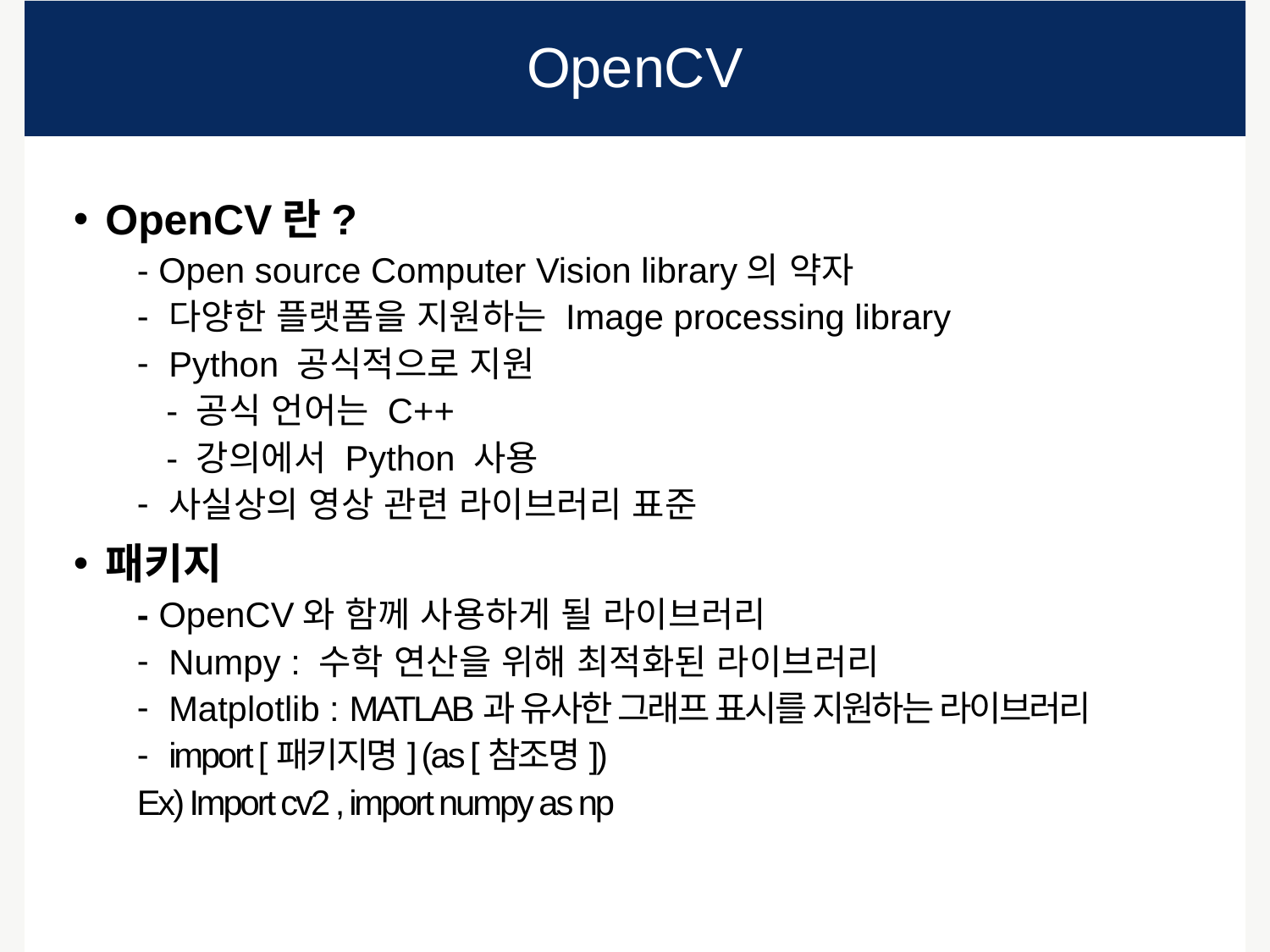

# OpenCV
OpenCV란?
- Open source Computer Vision library의 약자
다양한 플랫폼을 지원하는 Image processing library
Python 공식적으로 지원
   - 공식 언어는 C++
   - 강의에서 Python 사용
사실상의 영상 관련 라이브러리 표준
패키지
- OpenCV와 함께 사용하게 될 라이브러리
Numpy : 수학 연산을 위해 최적화된 라이브러리
Matplotlib : MATLAB과 유사한 그래프 표시를 지원하는 라이브러리
import [패키지명] (as [참조명])
Ex) Import cv2 , import numpy as np